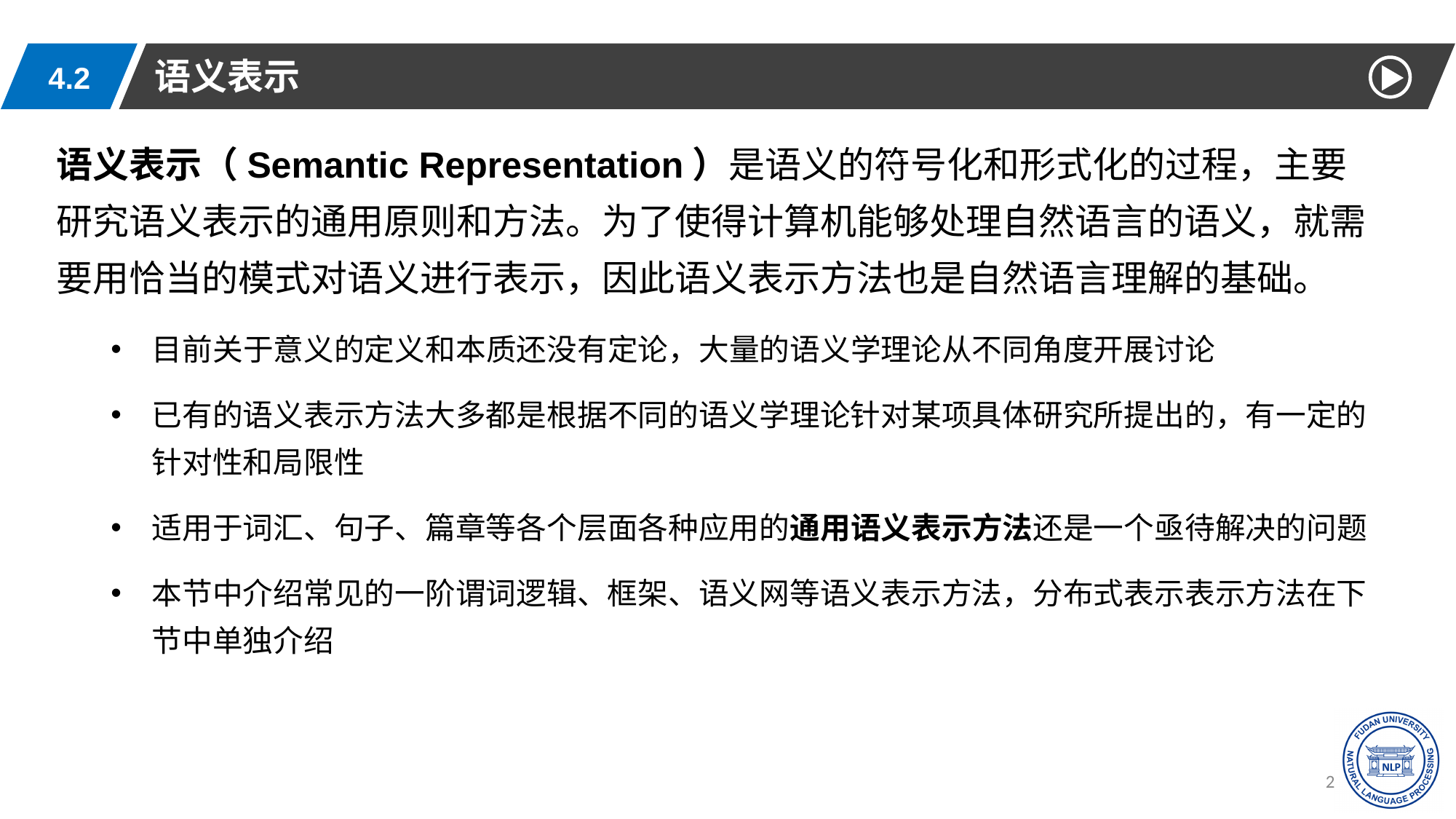

语义表示
4.2

语义表示（Semantic Representation）是语义的符号化和形式化的过程，主要研究语义表示的通用原则和方法。为了使得计算机能够处理自然语言的语义，就需要用恰当的模式对语义进行表示，因此语义表示方法也是自然语言理解的基础。
目前关于意义的定义和本质还没有定论，大量的语义学理论从不同角度开展讨论
已有的语义表示方法大多都是根据不同的语义学理论针对某项具体研究所提出的，有一定的针对性和局限性
适用于词汇、句子、篇章等各个层面各种应用的通用语义表示方法还是一个亟待解决的问题
本节中介绍常见的一阶谓词逻辑、框架、语义网等语义表示方法，分布式表示表示方法在下节中单独介绍
21